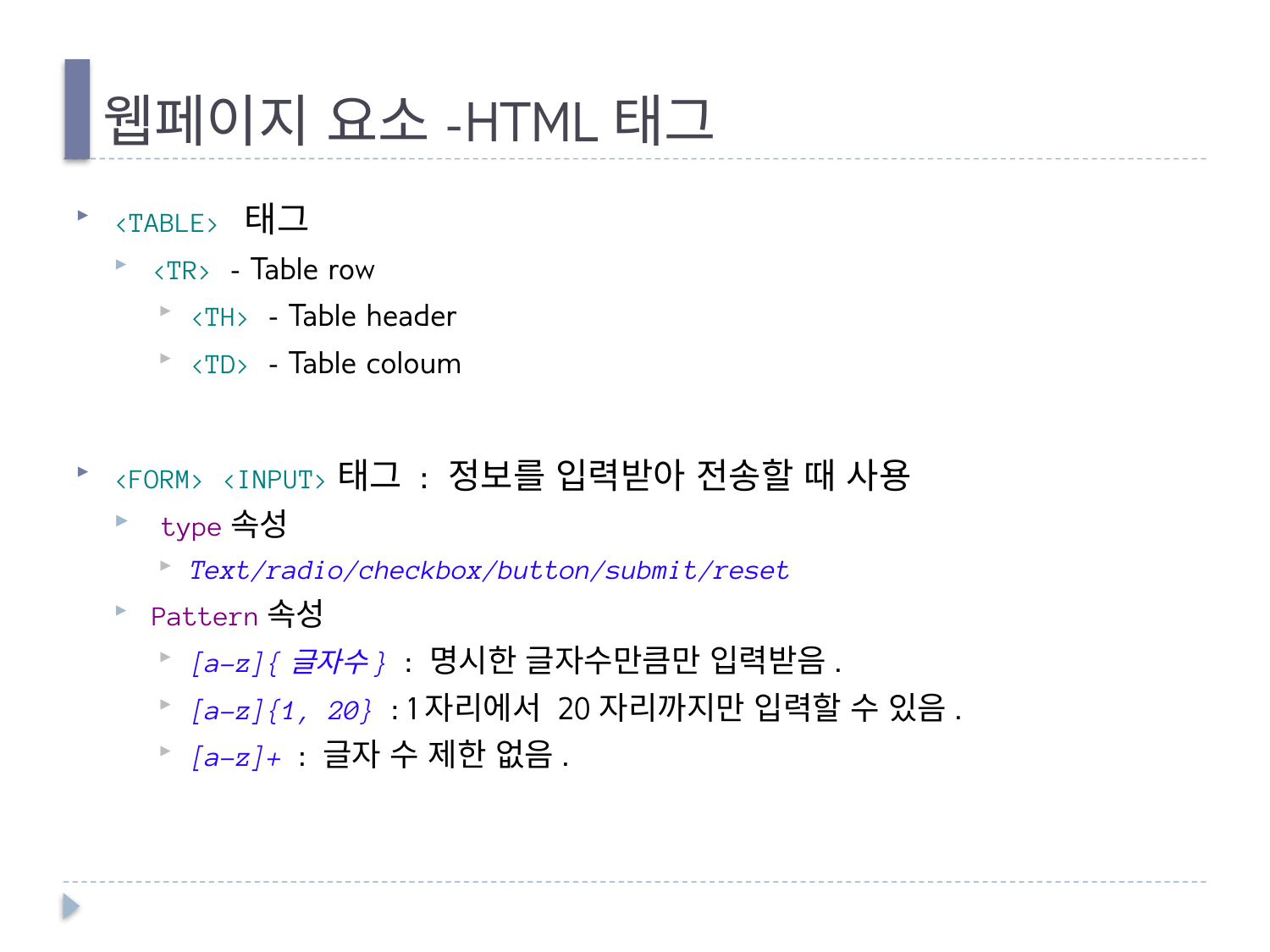

# 웹페이지 요소-HTML태그
<TABLE> 태그
<TR> - Table row
<TH> - Table header
<TD> - Table coloum

<FORM> <INPUT>태그 : 정보를 입력받아 전송할 때 사용
 type속성
Text/radio/checkbox/button/submit/reset
Pattern속성
[a-z]{글자수} : 명시한 글자수만큼만 입력받음.
[a-z]{1, 20} : 1자리에서 20자리까지만 입력할 수 있음.
[a-z]+ : 글자 수 제한 없음.